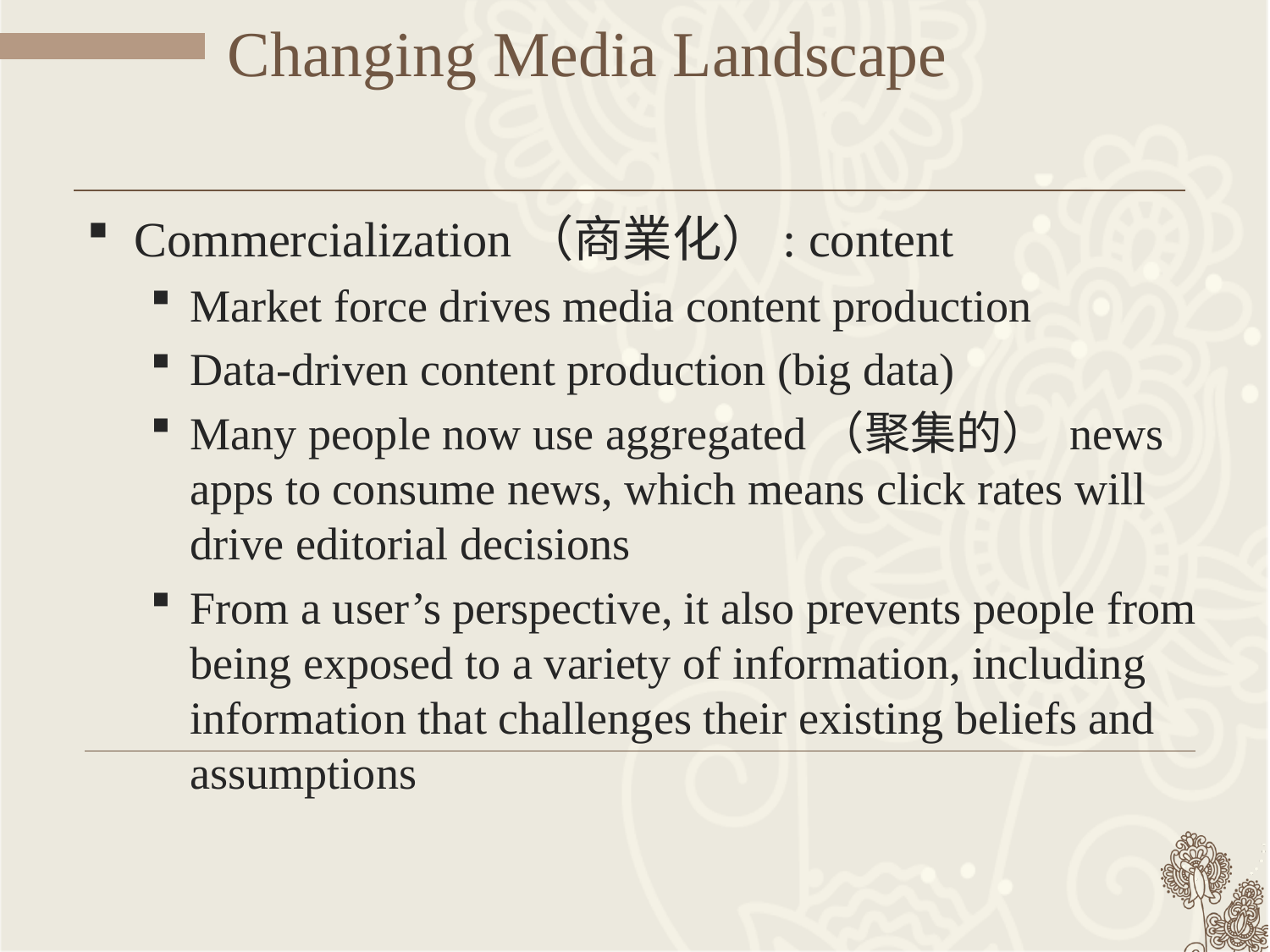

# Changing Media Landscape
Commercialization（商業化）: content
Market force drives media content production
Data-driven content production (big data)
Many people now use aggregated（聚集的） news apps to consume news, which means click rates will drive editorial decisions
From a user’s perspective, it also prevents people from being exposed to a variety of information, including information that challenges their existing beliefs and assumptions